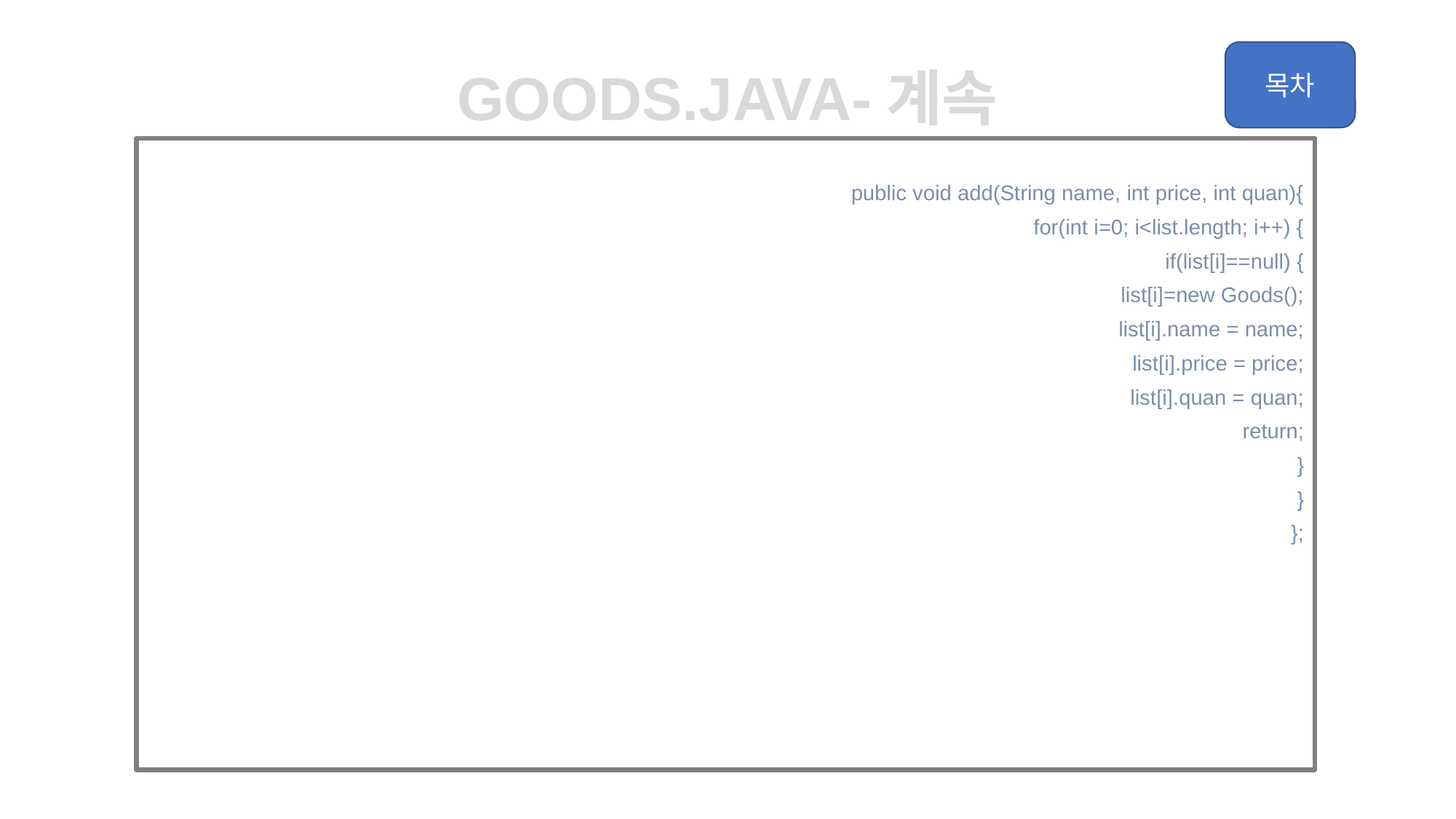

Goods.java-계속

	public void add(String name, int price, int quan){
		for(int i=0; i<list.length; i++) {
			if(list[i]==null) {
				list[i]=new Goods();
				list[i].name = name;
				list[i].price = price;
				list[i].quan = quan;
				return;
			}
		}
	};